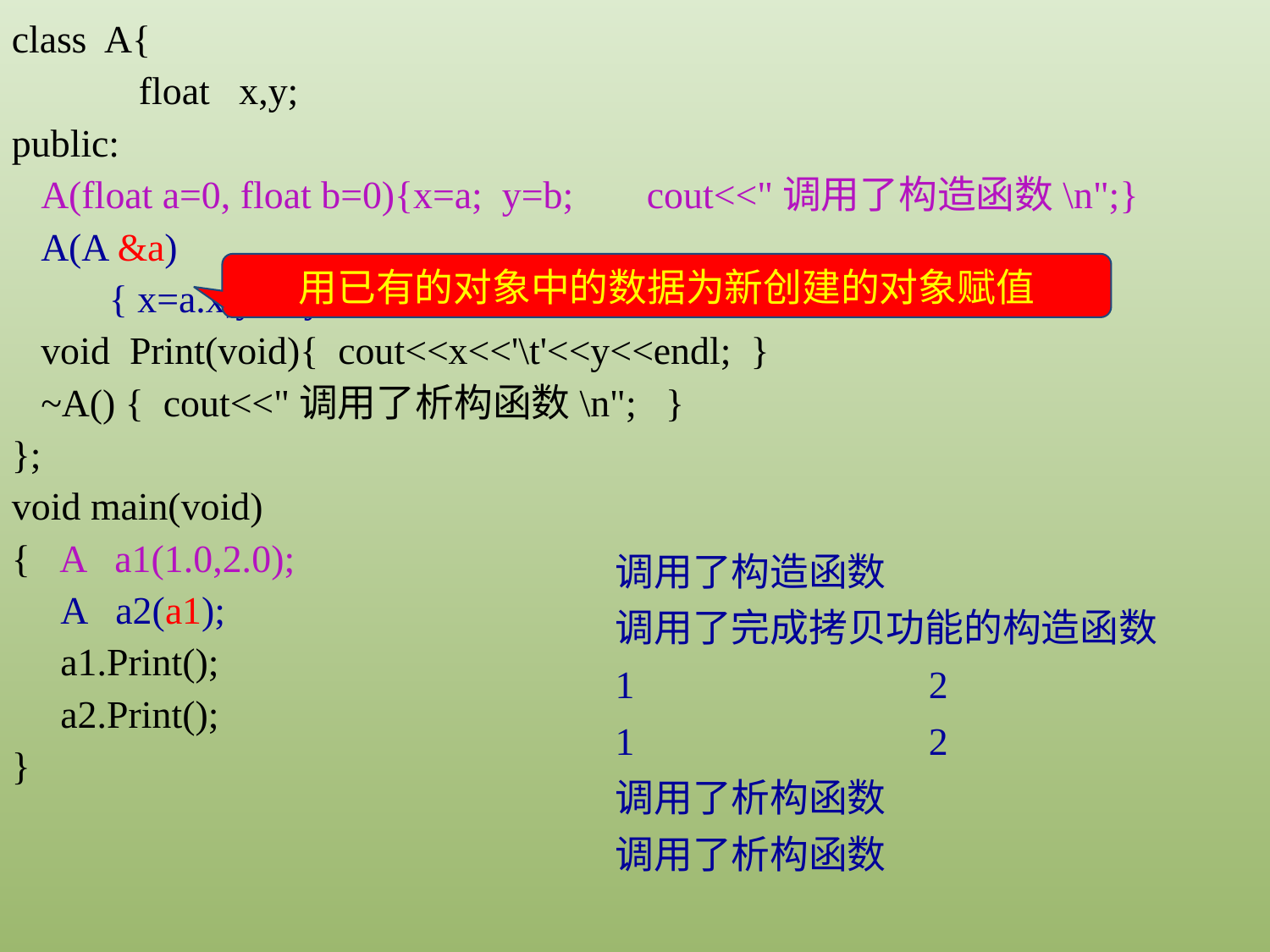

class  A{
	float   x,y;
public:
   A(float a=0, float b=0){x=a;  y=b;	cout<<"调用了构造函数\n";}
   A(A &a)
          { x=a.x;y=a.y;cout<<“调用了完成拷贝功能的构造函数\n”; }
   void  Print(void){  cout<<x<<'\t'<<y<<endl;  }
   ~A() {  cout<<"调用了析构函数\n";   }
};
void main(void)
{   A   a1(1.0,2.0);
     A   a2(a1);
     a1.Print();
     a2.Print();
}
用已有的对象中的数据为新创建的对象赋值
调用了构造函数
调用了完成拷贝功能的构造函数
1			2
1			2
调用了析构函数
调用了析构函数
693